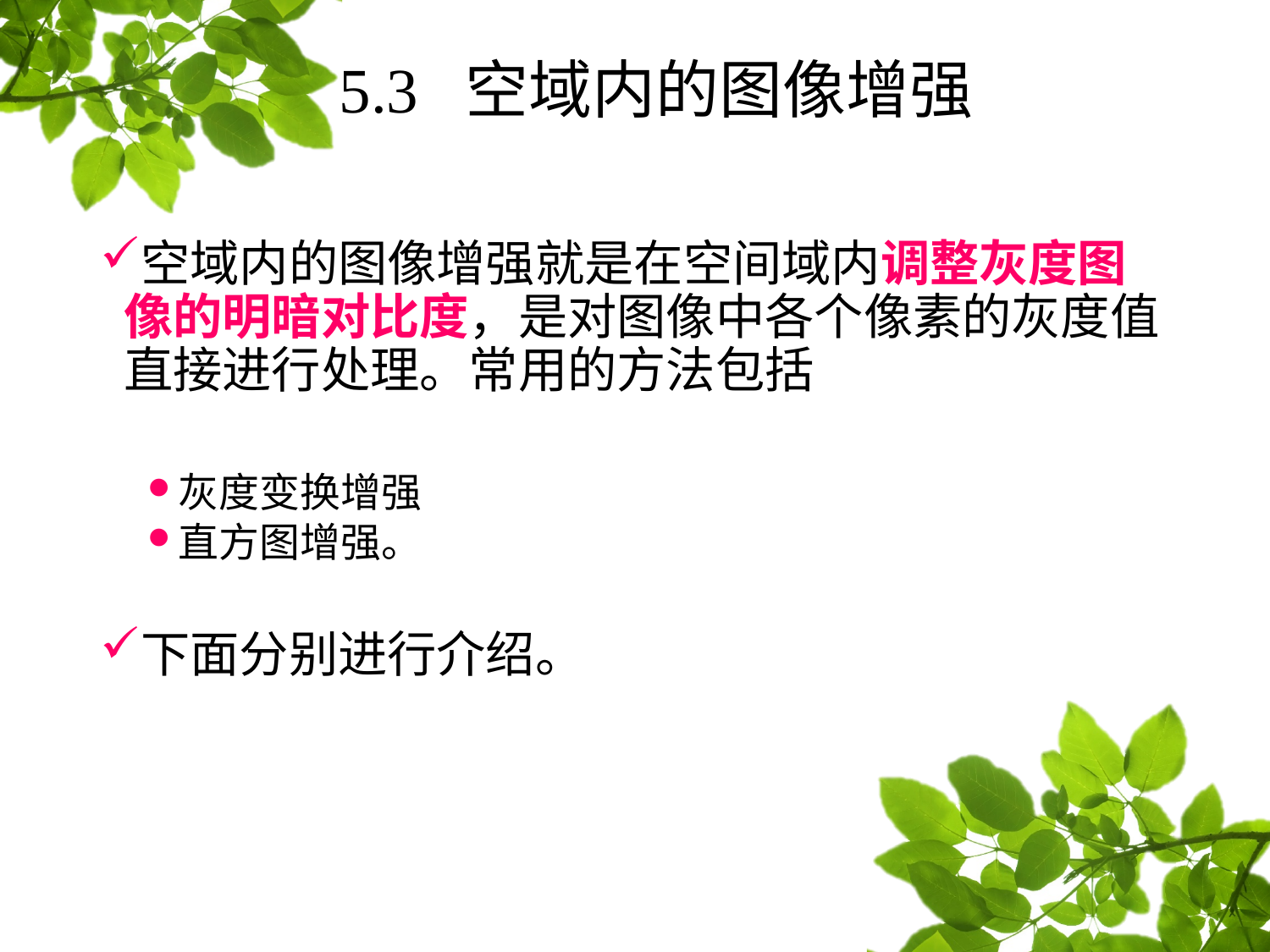

# 5.3  空域内的图像增强
空域内的图像增强就是在空间域内调整灰度图像的明暗对比度，是对图像中各个像素的灰度值直接进行处理。常用的方法包括

灰度变换增强
直方图增强。

下面分别进行介绍。